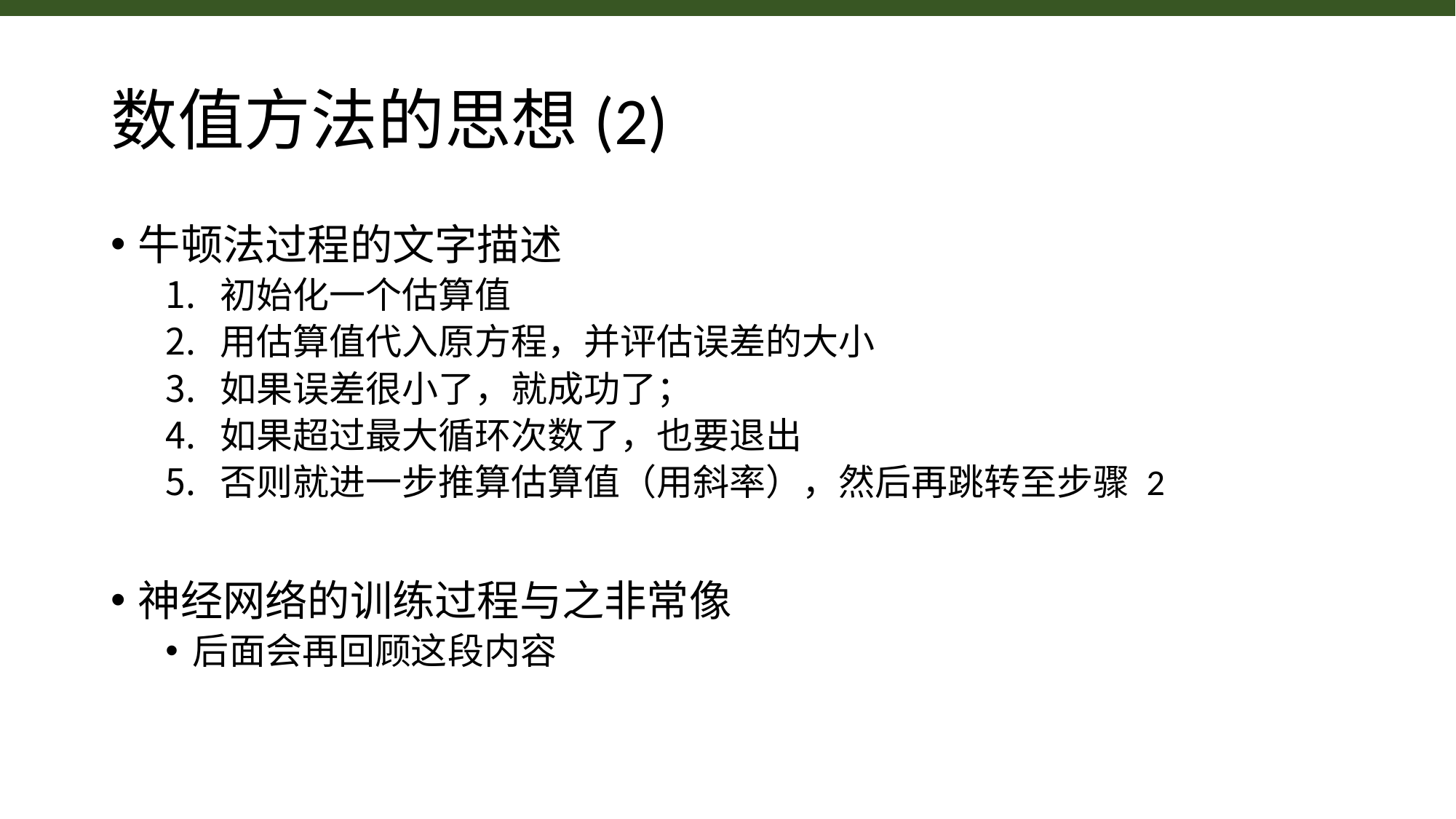

# 数值方法的思想(2)
牛顿法过程的文字描述
初始化一个估算值
用估算值代入原方程，并评估误差的大小
如果误差很小了，就成功了；
如果超过最大循环次数了，也要退出
否则就进一步推算估算值（用斜率），然后再跳转至步骤 2

神经网络的训练过程与之非常像
后面会再回顾这段内容